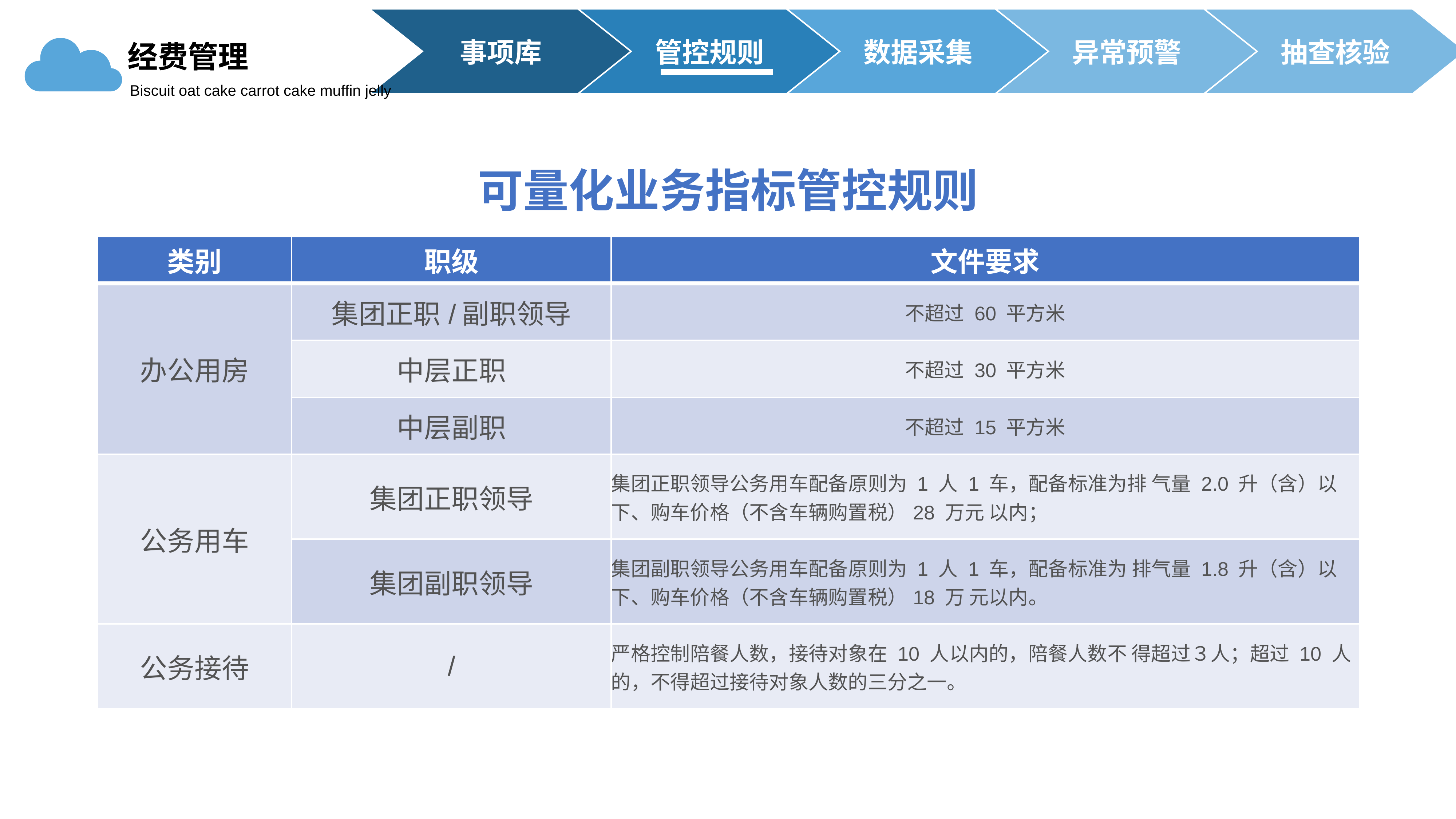

事项库
管控规则
数据采集
异常预警
抽查核验
经费管理

Biscuit oat cake carrot cake muffin jelly
可量化业务指标管控规则
| 类别 | 职级 | 文件要求 |
| --- | --- | --- |
| 办公用房 | 集团正职/副职领导 | 不超过 60 平方米 |
|  | 中层正职 | 不超过 30 平方米 |
|  | 中层副职 | 不超过 15 平方米 |
| 公务用车 | 集团正职领导 | 集团正职领导公务用车配备原则为 1 人 1 车，配备标准为排 气量 2.0 升（含）以下、购车价格（不含车辆购置税）28 万元 以内； |
|  | 集团副职领导 | 集团副职领导公务用车配备原则为 1 人 1 车，配备标准为 排气量 1.8 升（含）以下、购车价格（不含车辆购置税）18 万 元以内。 |
| 公务接待 | / | 严格控制陪餐人数，接待对象在 10 人以内的，陪餐人数不 得超过３人；超过 10 人的，不得超过接待对象人数的三分之一。 |
56